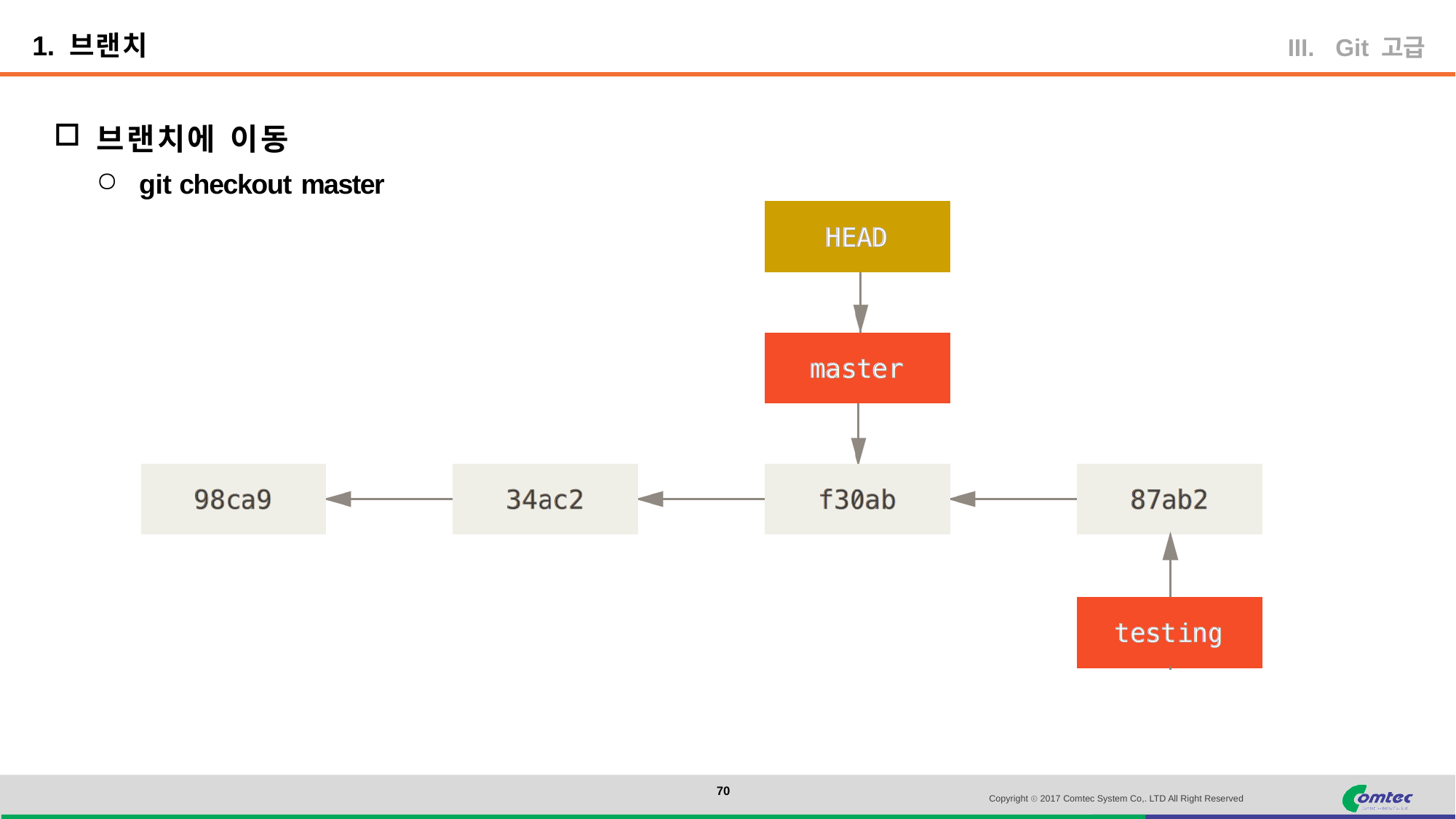

1. 브랜치
Git 고급
브랜치에 이동
git checkout master